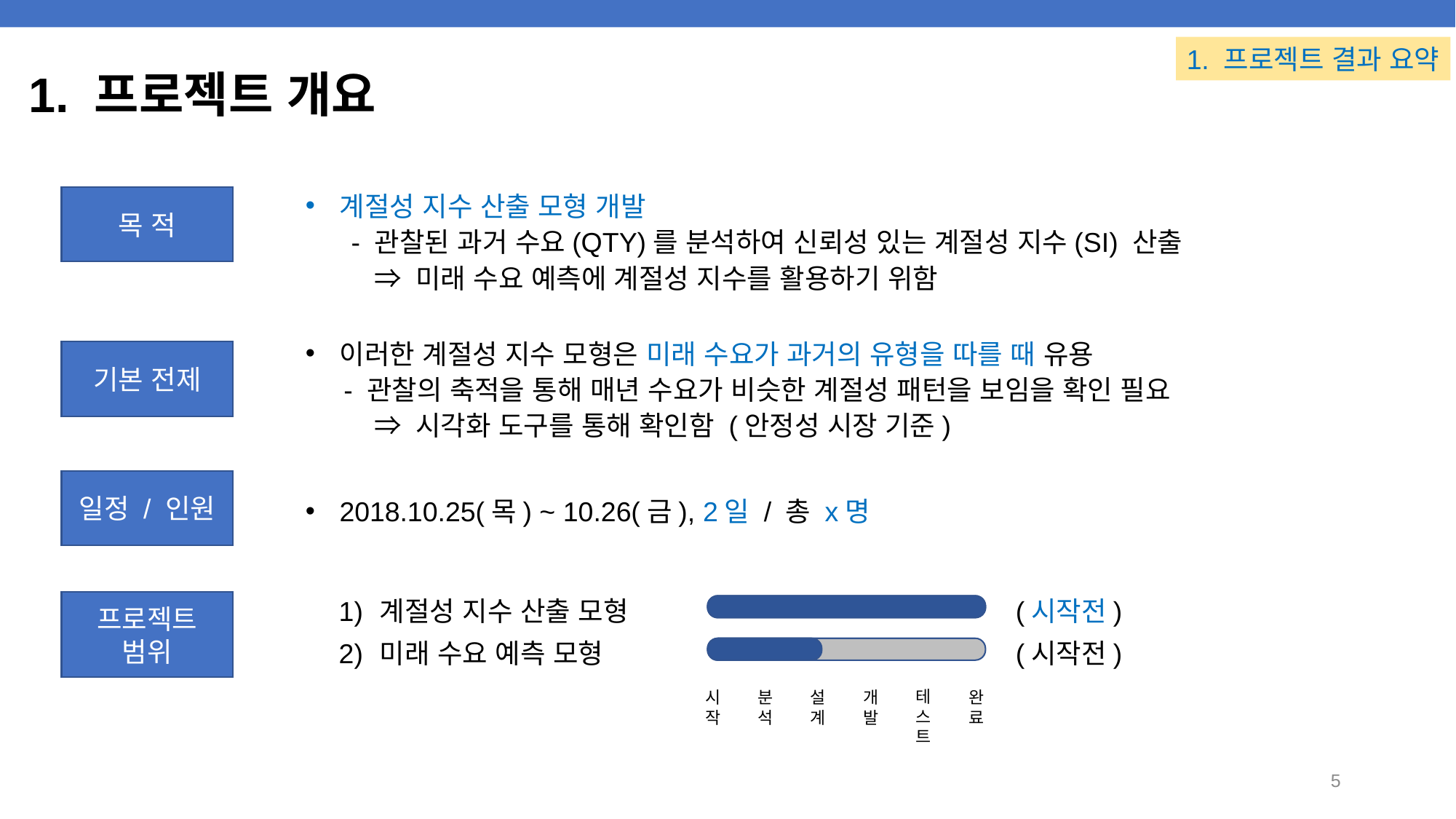

1. 프로젝트 결과 요약
# 1. 프로젝트 개요
계절성 지수 산출 모형 개발
      - 관찰된 과거 수요(QTY)를 분석하여 신뢰성 있는 계절성 지수(SI) 산출
         ⇒ 미래 수요 예측에 계절성 지수를 활용하기 위함
목 적
이러한 계절성 지수 모형은 미래 수요가 과거의 유형을 따를 때 유용
     - 관찰의 축적을 통해 매년 수요가 비슷한 계절성 패턴을 보임을 확인 필요
         ⇒ 시각화 도구를 통해 확인함 (안정성 시장 기준)
기본 전제
일정 / 인원
2018.10.25(목) ~ 10.26(금), 2일 / 총 x명
계절성 지수 산출 모형
미래 수요 예측 모형
(시작전)
(시작전)
프로젝트
범위

테
스
트
시
작
분
석
설
계
개
발
완
료
5